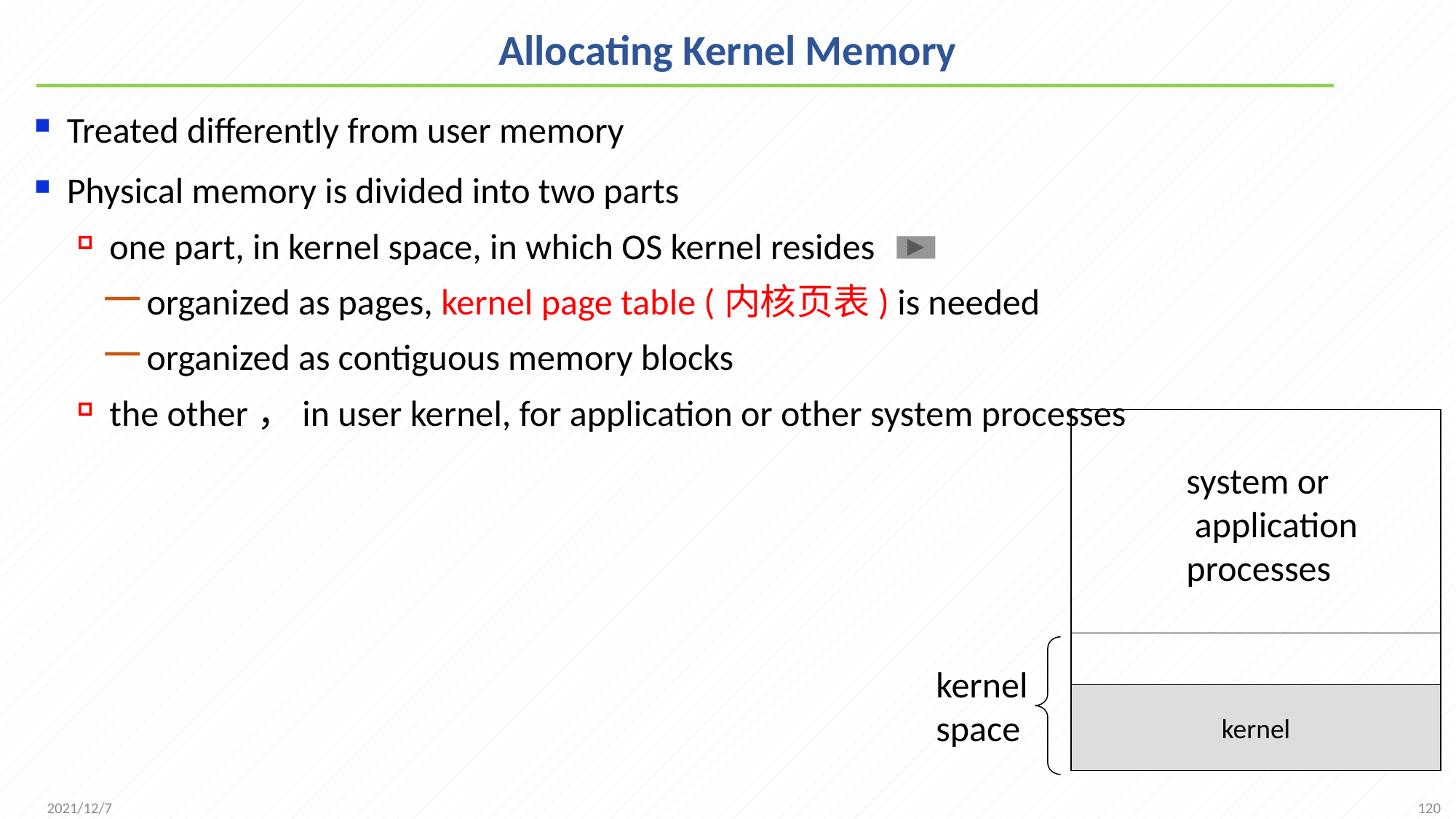

# Allocating Kernel Memory
Treated differently from user memory
Physical memory is divided into two parts
one part, in kernel space, in which OS kernel resides
organized as pages, kernel page table (内核页表) is needed
organized as contiguous memory blocks
the other，in user kernel, for application or other system processes

system or
 application
processes

kernel
space
kernel
120
2021/12/7